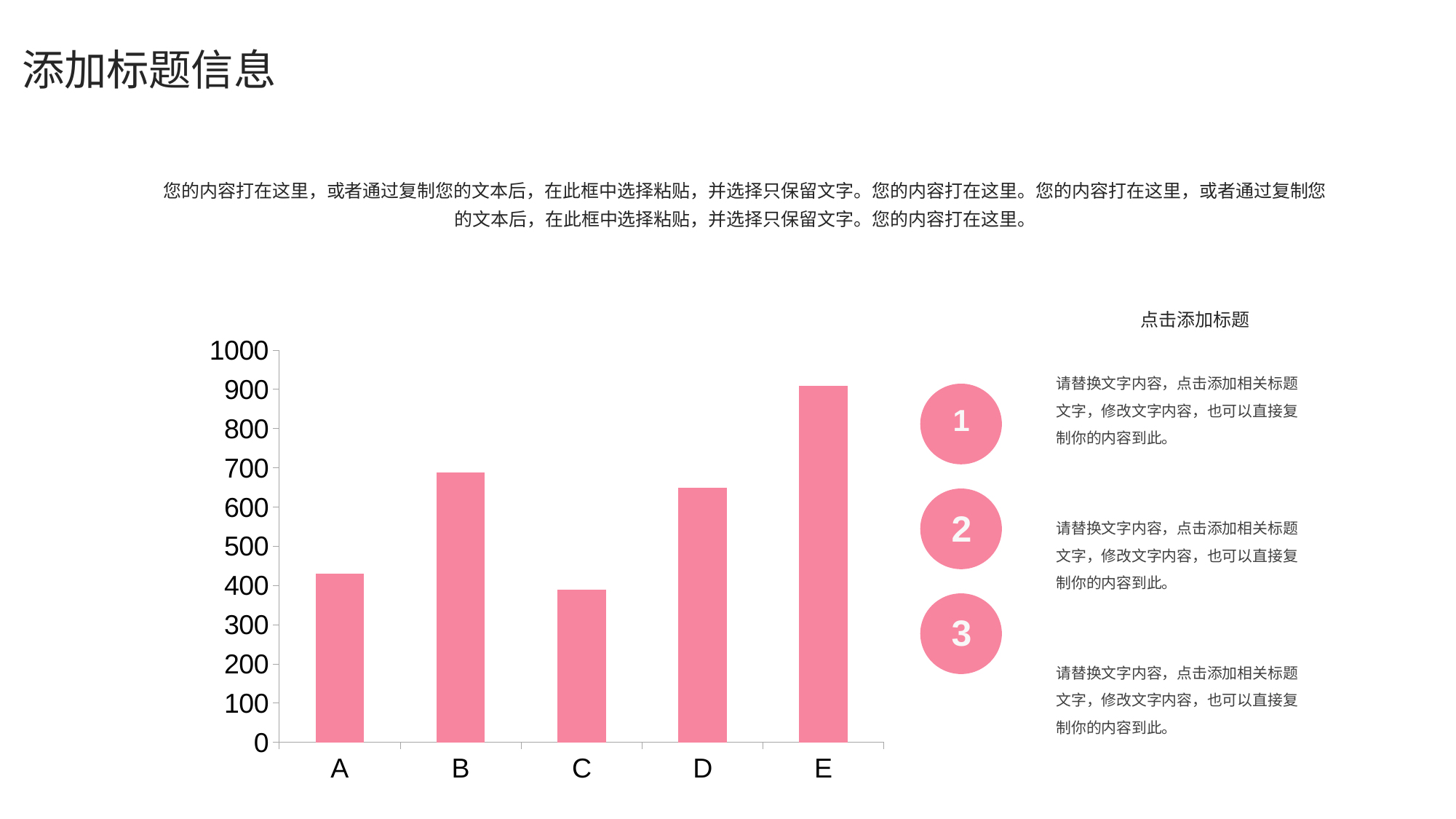

#
添加标题信息
您的内容打在这里，或者通过复制您的文本后，在此框中选择粘贴，并选择只保留文字。您的内容打在这里。您的内容打在这里，或者通过复制您的文本后，在此框中选择粘贴，并选择只保留文字。您的内容打在这里。

点击添加标题

### Chart

| Category | 系列 1 |
|---|---|
| A | 430.0 |
| B | 688.0 |
| C | 389.0 |
| D | 650.0 |
| E | 910.0 |
请替换文字内容，点击添加相关标题文字，修改文字内容，也可以直接复制你的内容到此。

1

2

3
请替换文字内容，点击添加相关标题文字，修改文字内容，也可以直接复制你的内容到此。
请替换文字内容，点击添加相关标题文字，修改文字内容，也可以直接复制你的内容到此。